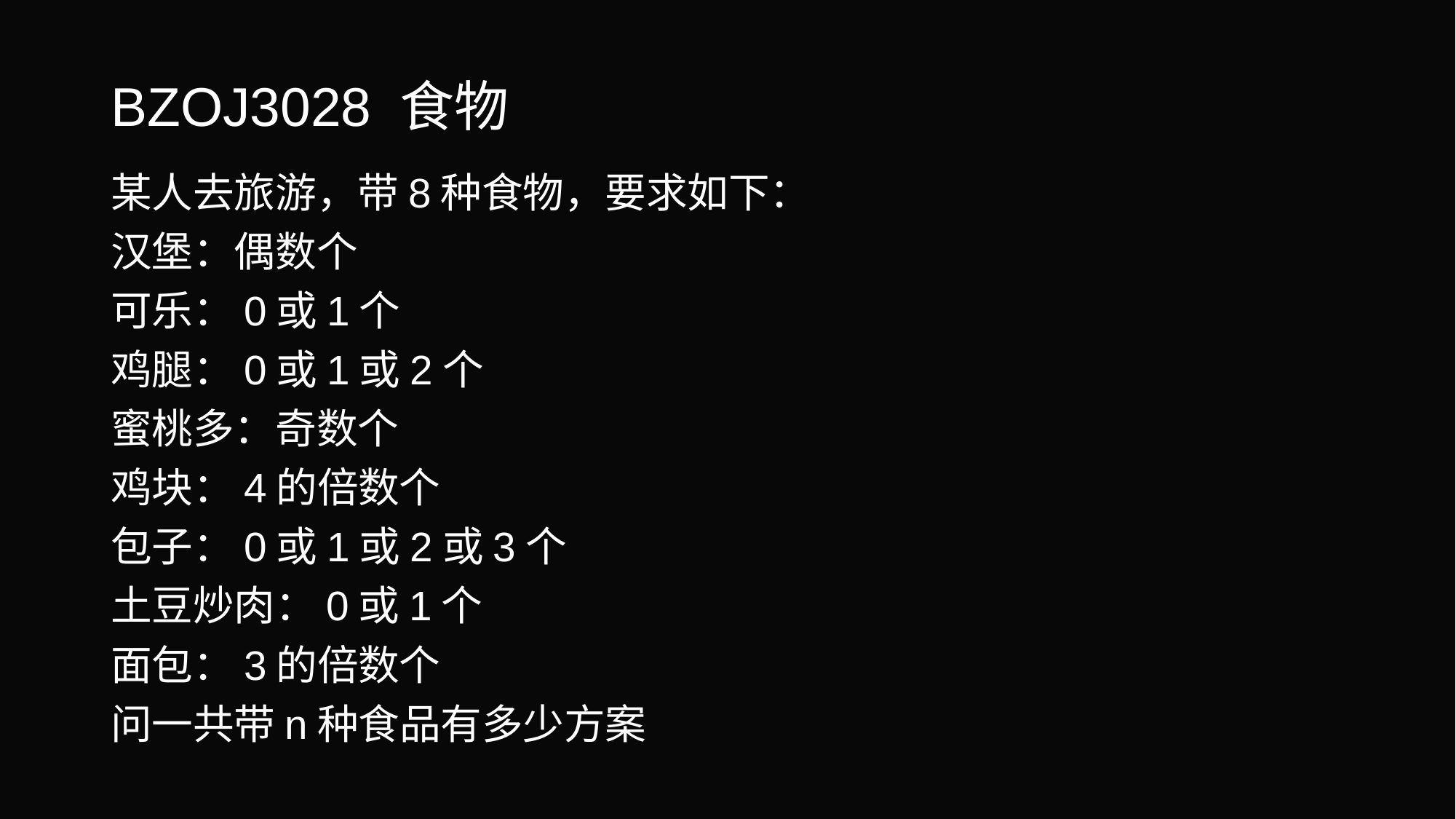

# BZOJ3028 食物
某人去旅游，带8种食物，要求如下：
汉堡：偶数个
可乐：0或1个
鸡腿：0或1或2个
蜜桃多：奇数个
鸡块：4的倍数个
包子：0或1或2或3个
土豆炒肉：0或1个
面包：3的倍数个
问一共带n种食品有多少方案